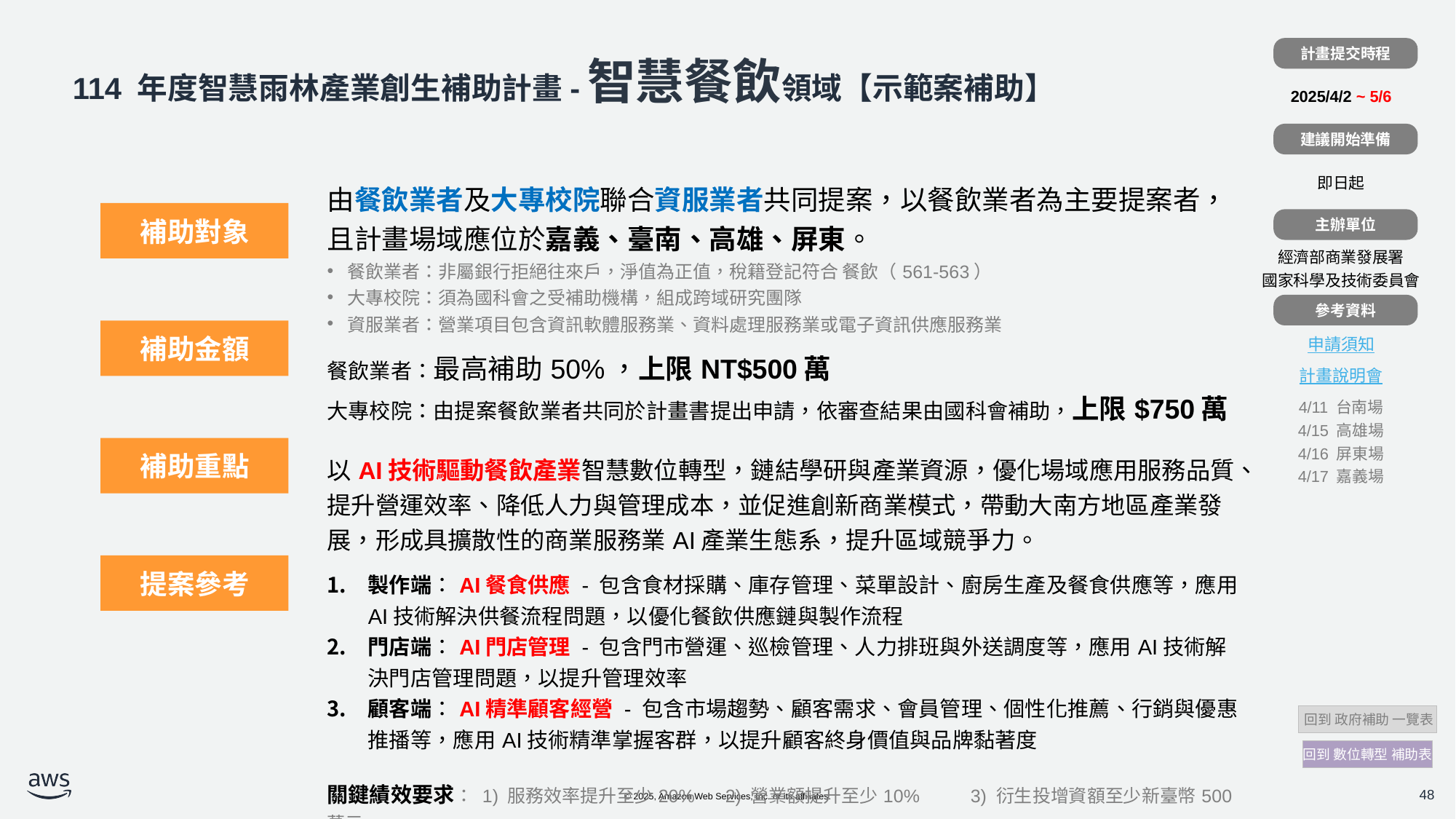

計畫提交時程
|  |
| --- |
| 2025/4/2 ~ 5/6 |
|  |
| 即日起 |
|  |
| 經濟部商業發展署 國家科學及技術委員會 |
|  |
| 申請須知 計畫說明會 4/11 台南場 4/15 高雄場 4/16 屏東場 4/17 嘉義場 |
# 114 年度智慧雨林產業創生補助計畫-智慧餐飲領域【示範案補助】
建議開始準備
|  | 由餐飲業者及大專校院聯合資服業者共同提案，以餐飲業者為主要提案者，且計畫場域應位於嘉義、臺南、高雄、屏東。 餐飲業者：非屬銀行拒絕往來戶，淨值為正值，稅籍登記符合 餐飲（561-563） 大專校院：須為國科會之受補助機構，組成跨域研究團隊 資服業者：營業項目包含資訊軟體服務業、資料處理服務業或電子資訊供應服務業 |
| --- | --- |
|  | 餐飲業者：最高補助50%，上限NT$500萬 大專校院：由提案餐飲業者共同於計畫書提出申請，依審查結果由國科會補助，上限$750萬 |
|  | 以AI技術驅動餐飲產業智慧數位轉型，鏈結學研與產業資源，優化場域應用服務品質、提升營運效率、降低人力與管理成本，並促進創新商業模式，帶動大南方地區產業發展，形成具擴散性的商業服務業AI產業生態系，提升區域競爭力。 |
|  | 製作端：AI餐食供應 - 包含食材採購、庫存管理、菜單設計、廚房生產及餐食供應等，應用AI技術解決供餐流程問題，以優化餐飲供應鏈與製作流程 門店端：AI門店管理 - 包含門市營運、巡檢管理、人力排班與外送調度等，應用AI技術解決門店管理問題，以提升管理效率 顧客端：AI精準顧客經營 - 包含市場趨勢、顧客需求、會員管理、個性化推薦、行銷與優惠推播等，應用AI技術精準掌握客群，以提升顧客終身價值與品牌黏著度 關鍵績效要求： 1) 服務效率提升至少20% 2) 營業額提升至少10% 3) 衍生投增資額至少新臺幣500萬元 4) 自訂永續指標 5) 大專校院須自訂計畫參與人才培育人數 |
補助對象
主辦單位
參考資料
補助金額
補助重點
提案參考
 回到 政府補助 一覽表
回到 數位轉型 補助表
48